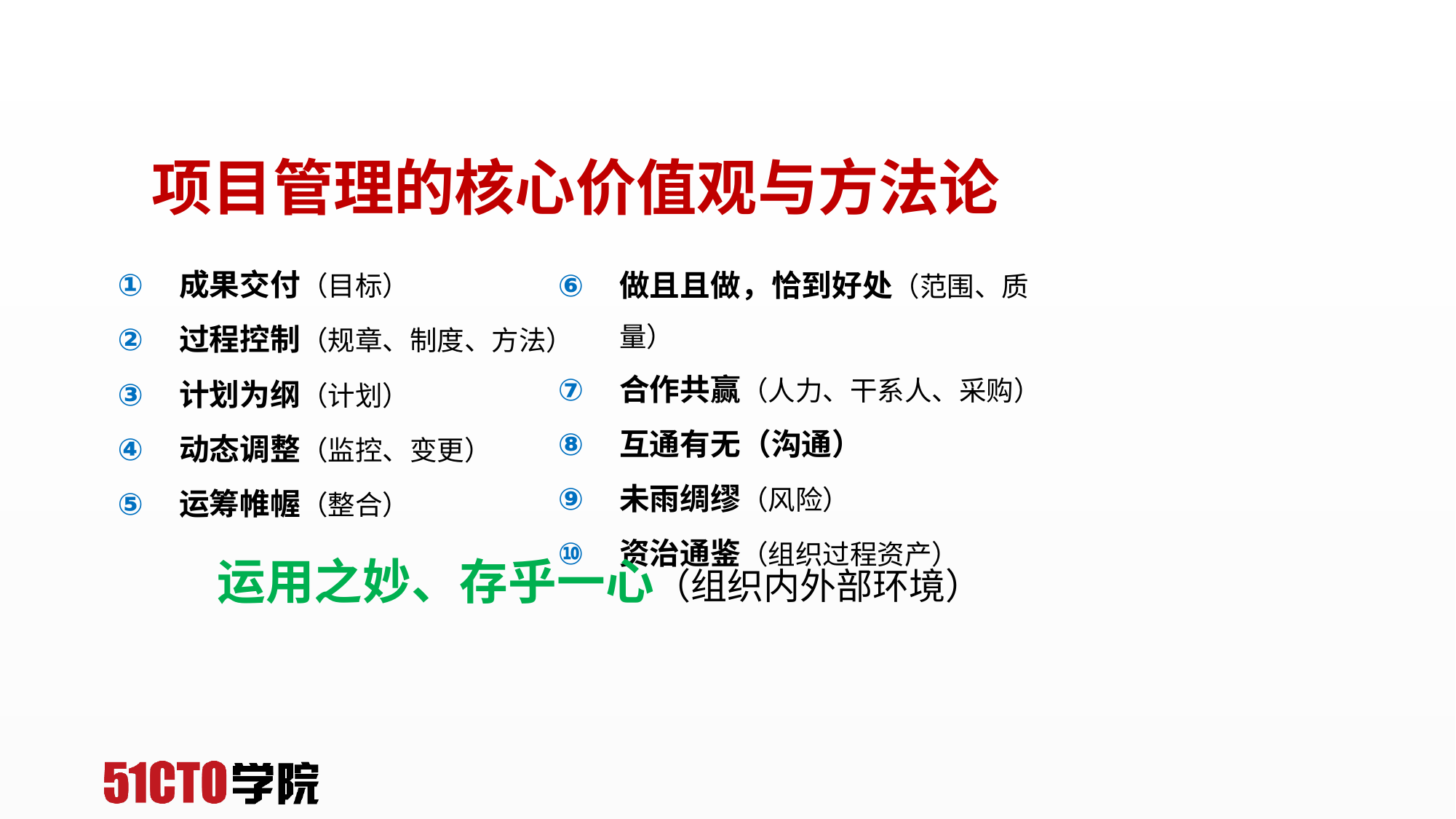

项目管理的核心价值观与方法论
成果交付（目标）
过程控制（规章、制度、方法）
计划为纲（计划）
动态调整（监控、变更）
运筹帷幄（整合）

做且且做，恰到好处（范围、质量）
合作共赢（人力、干系人、采购）
互通有无（沟通）
未雨绸缪（风险）
资治通鉴（组织过程资产）
运用之妙、存乎一心（组织内外部环境）